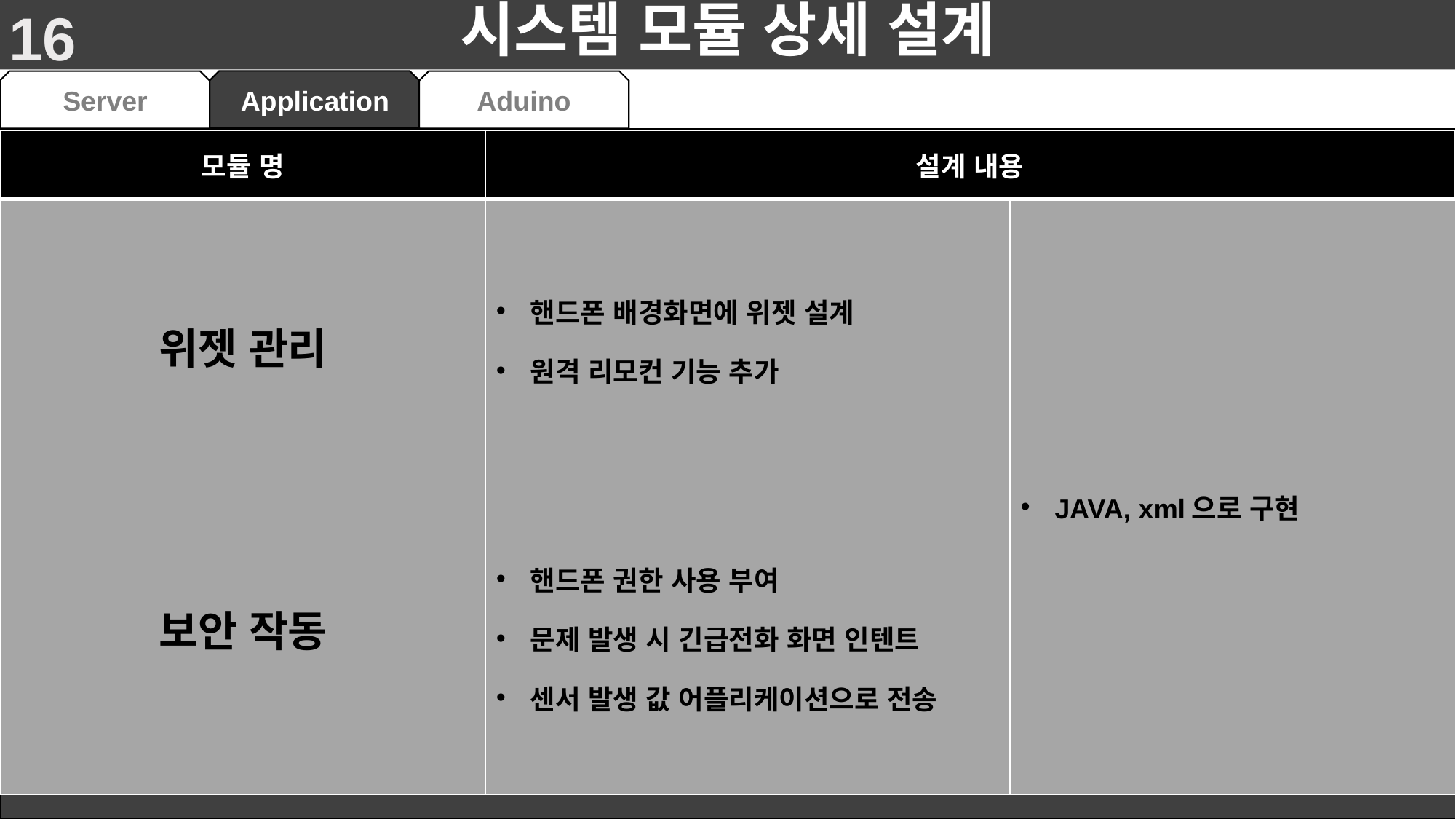

16
# 시스템 모듈 상세 설계

Aduino
Application
Server

| 모듈 명 | 설계 내용 |  |
| --- | --- | --- |
| 위젯 관리 | 핸드폰 배경화면에 위젯 설계 원격 리모컨 기능 추가 | JAVA, xml으로 구현 |
| 보안 작동 | 핸드폰 권한 사용 부여 문제 발생 시 긴급전화 화면 인텐트 센서 발생 값 어플리케이션으로 전송 |  |